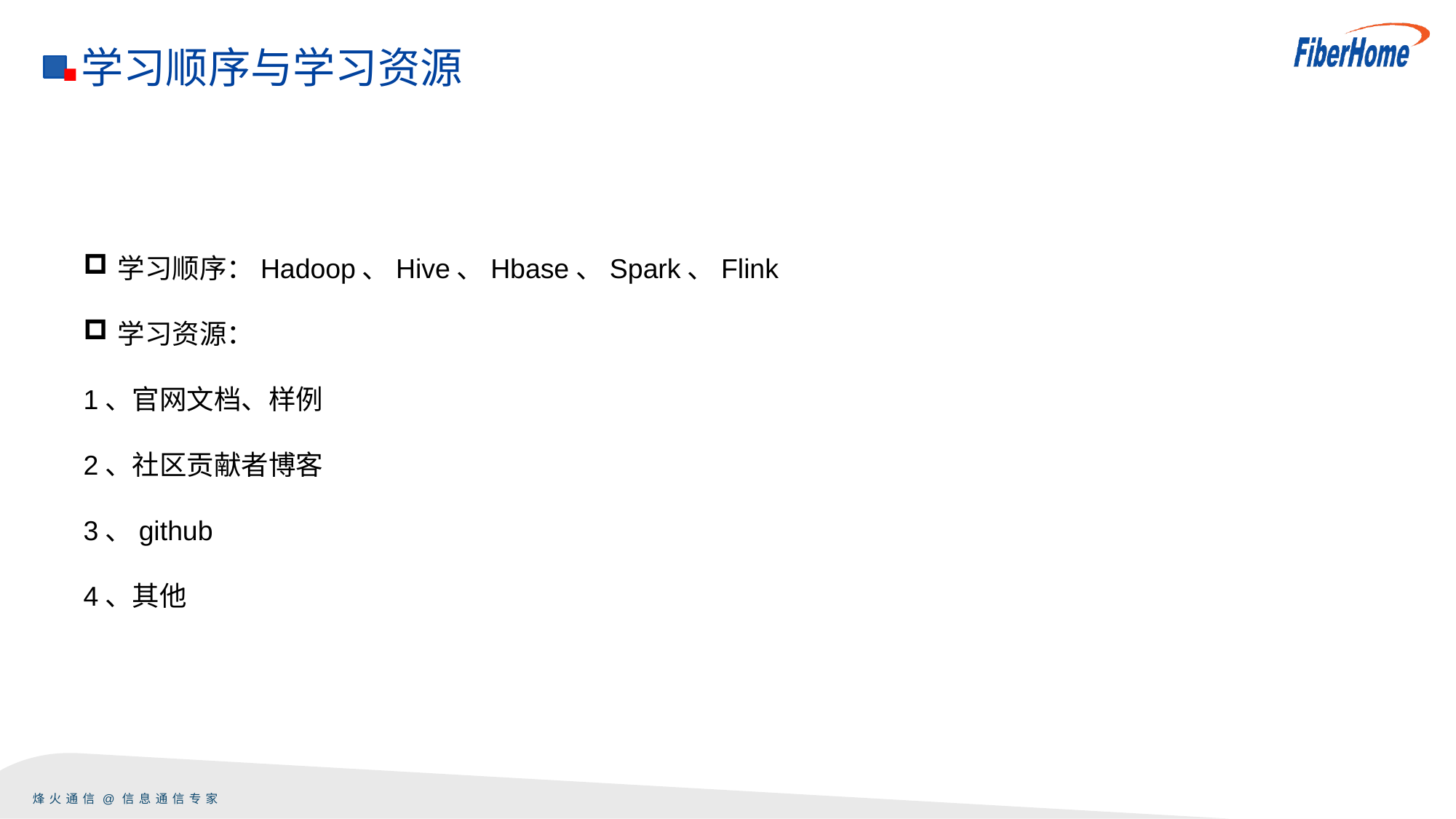

学习顺序与学习资源
学习顺序：Hadoop、Hive、Hbase、Spark、Flink
学习资源：
1、官网文档、样例
2、社区贡献者博客
3、github
4、其他